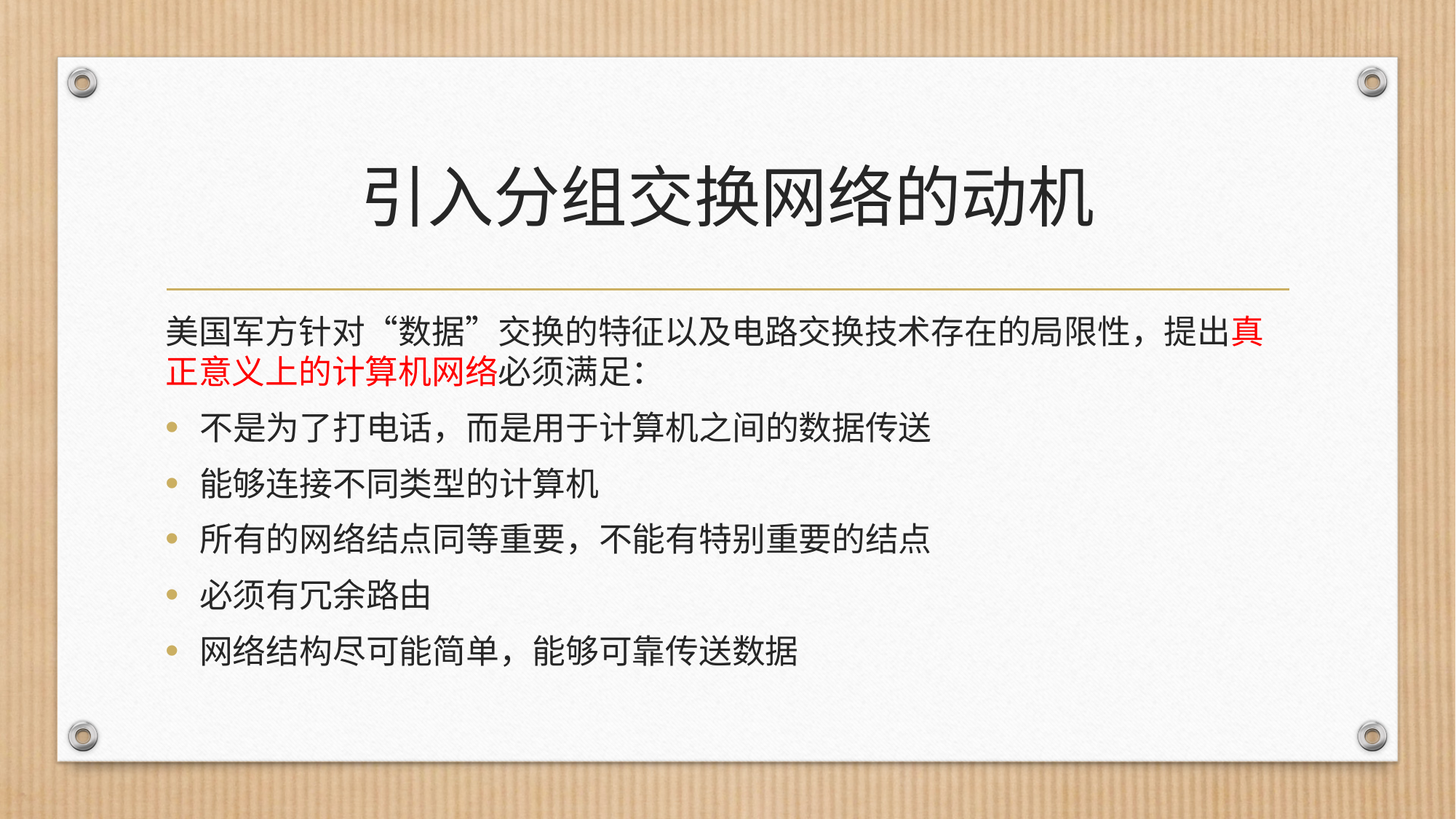

# 引入分组交换网络的动机
美国军方针对“数据”交换的特征以及电路交换技术存在的局限性，提出真正意义上的计算机网络必须满足：
不是为了打电话，而是用于计算机之间的数据传送
能够连接不同类型的计算机
所有的网络结点同等重要，不能有特别重要的结点
必须有冗余路由
网络结构尽可能简单，能够可靠传送数据